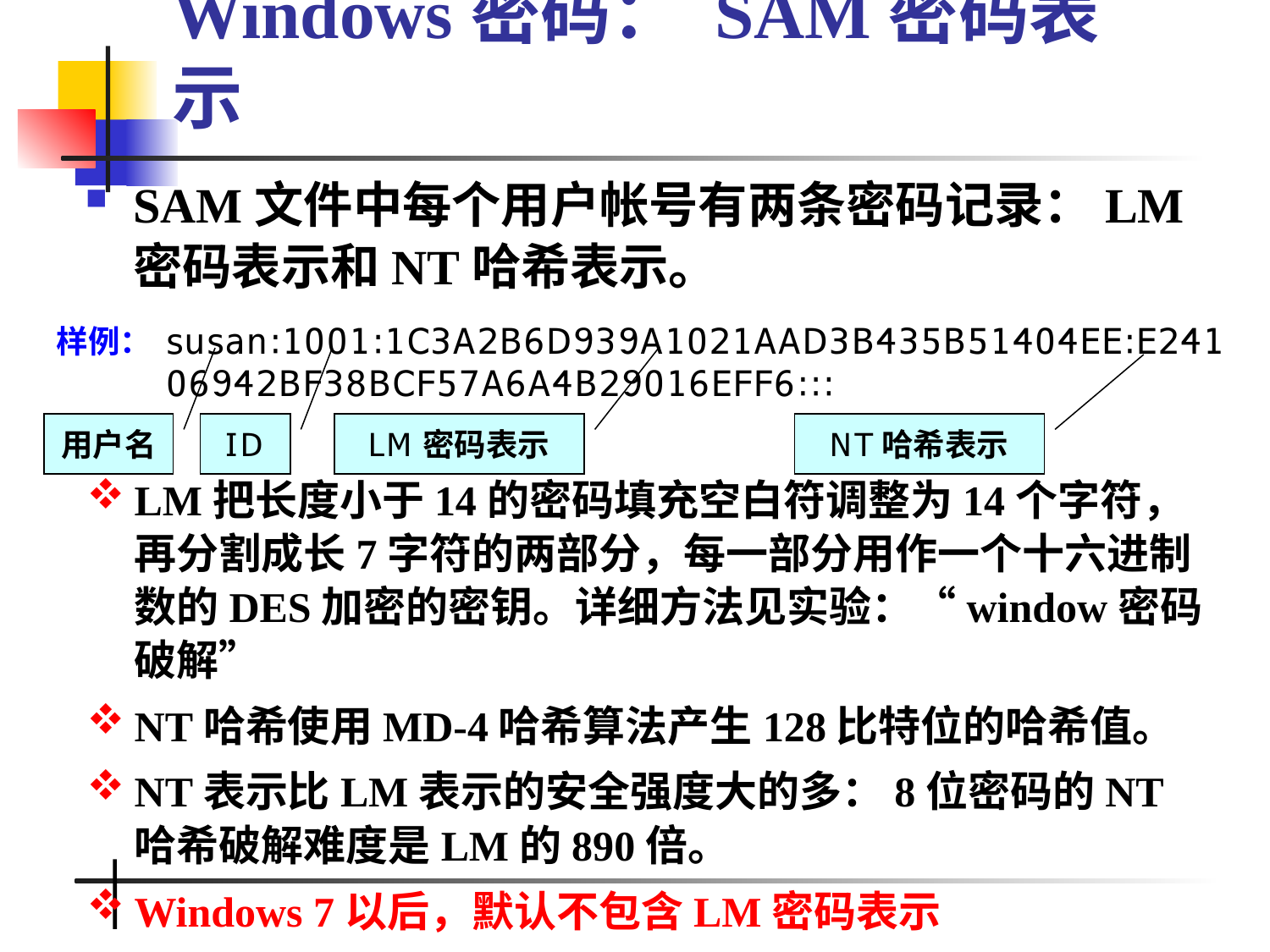

# Windows密码： SAM密码表示
SAM文件中每个用户帐号有两条密码记录：LM密码表示和NT哈希表示。
susan:1001:1C3A2B6D939A1021AAD3B435B51404EE:E24106942BF38BCF57A6A4B29016EFF6:::
样例：
用户名
ID
LM密码表示
NT哈希表示
LM把长度小于14的密码填充空白符调整为14个字符，再分割成长7字符的两部分，每一部分用作一个十六进制数的DES加密的密钥。详细方法见实验：“window密码破解”
NT哈希使用MD-4哈希算法产生128比特位的哈希值。
NT表示比LM表示的安全强度大的多：8位密码的NT哈希破解难度是LM的890倍。
Windows 7以后，默认不包含LM密码表示